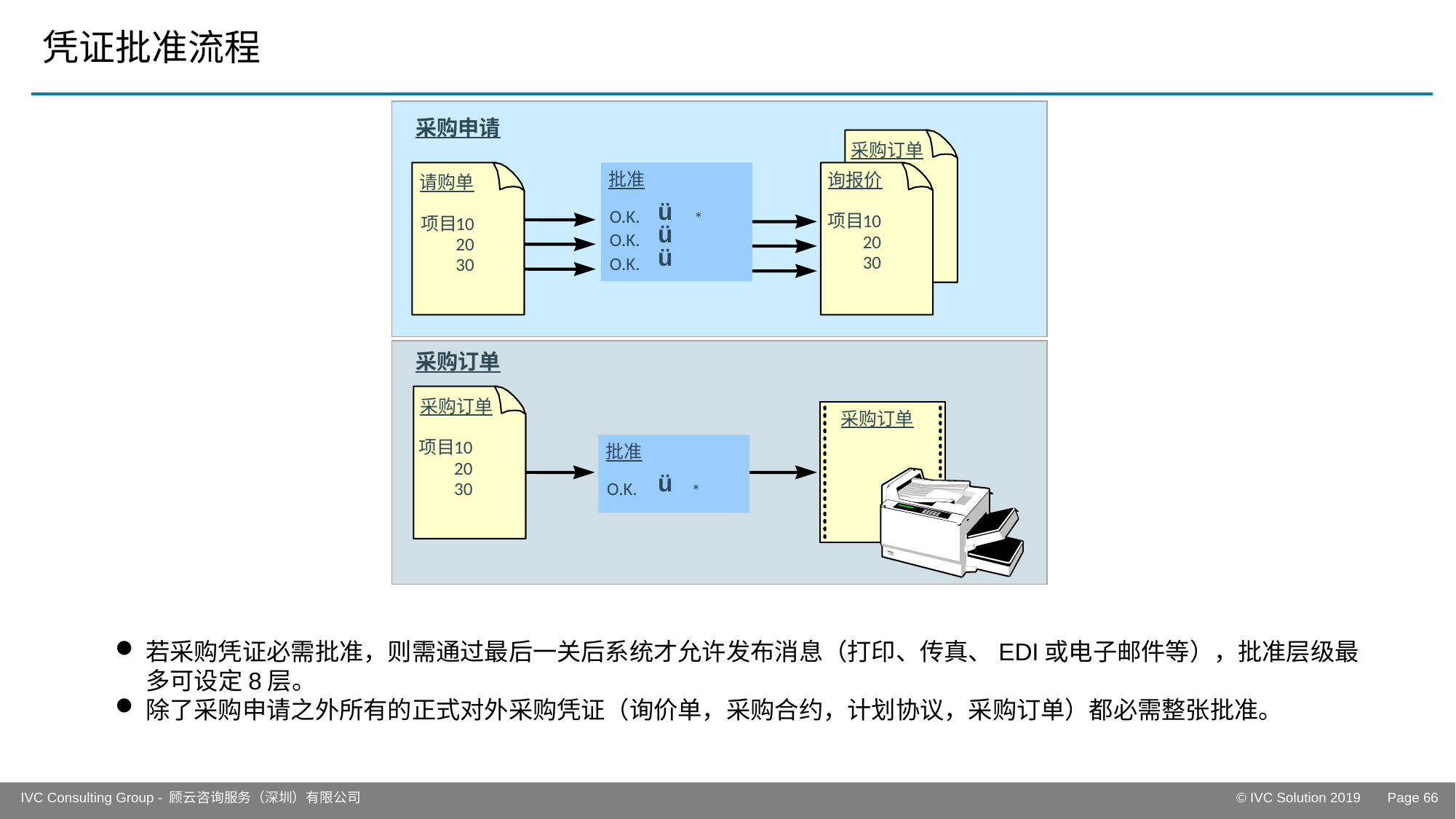

# 凭证批准流程

采购申请

采购订单

请购单
项目
10
20
30

询报价
项目
10
20
30
批准
O.K.
*

O.K.

O.K.

采购订单

采购订单
项目
10
20
30

采购订单

批准

O.K.
*
ü
ü
ü
ü
若采购凭证必需批准，则需通过最后一关后系统才允许发布消息（打印、传真、EDI或电子邮件等），批准层级最多可设定8层。
除了采购申请之外所有的正式对外采购凭证（询价单，采购合约，计划协议，采购订单）都必需整张批准。